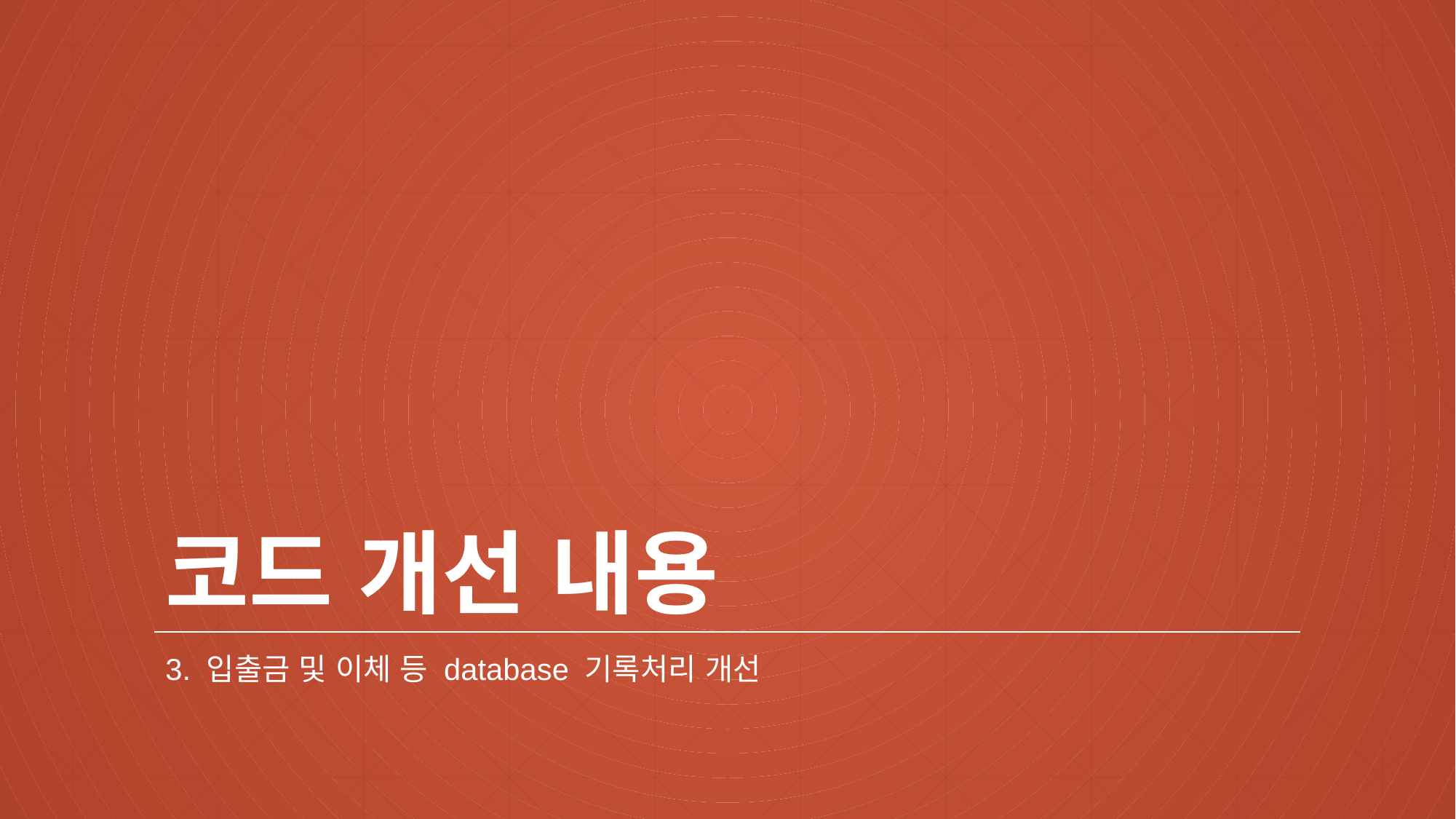

# 코드 개선 내용
3. 입출금 및 이체 등 database 기록처리 개선